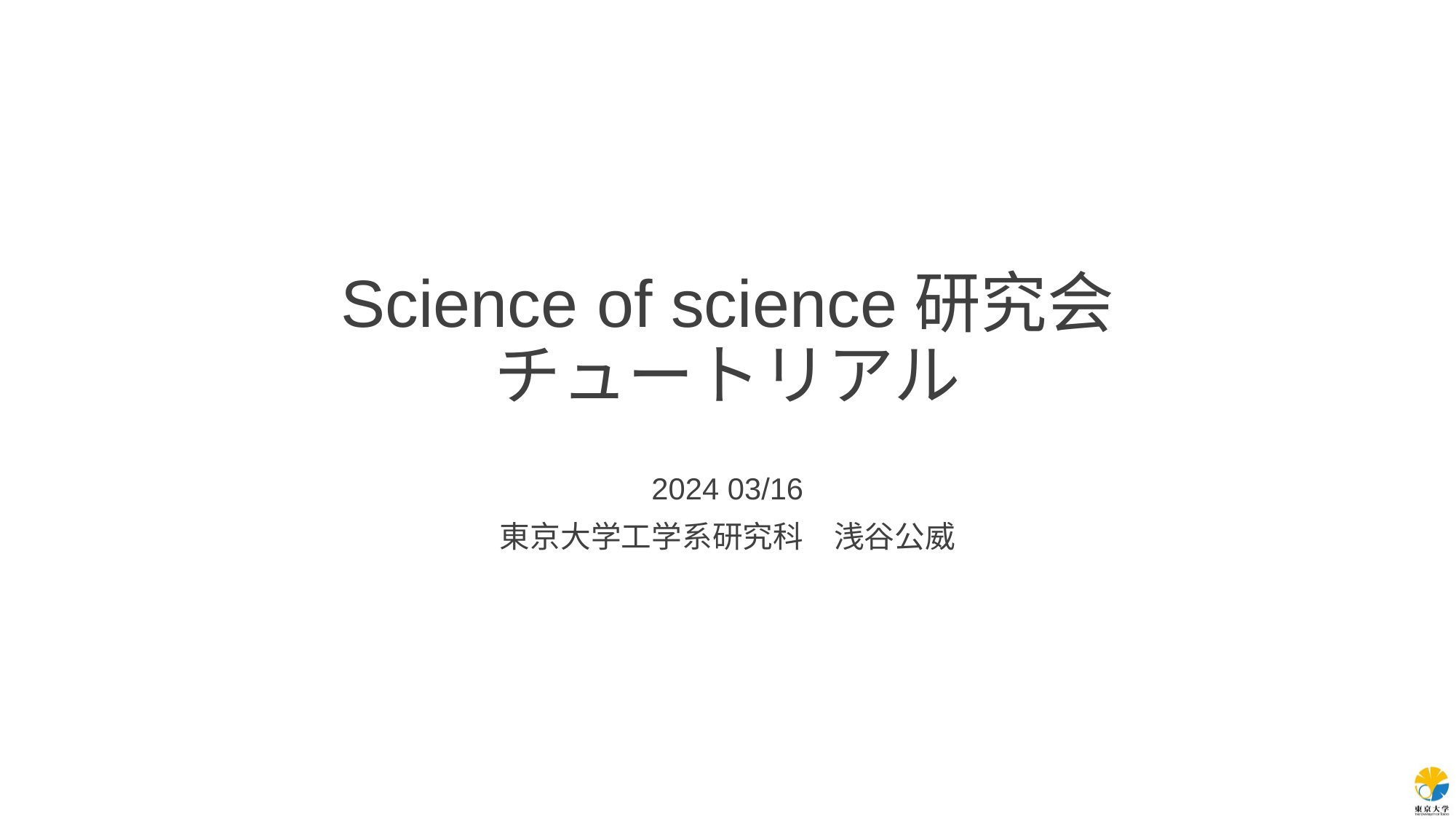

# Science of science研究会 チュートリアル
2024 03/16
東京大学工学系研究科　浅谷公威